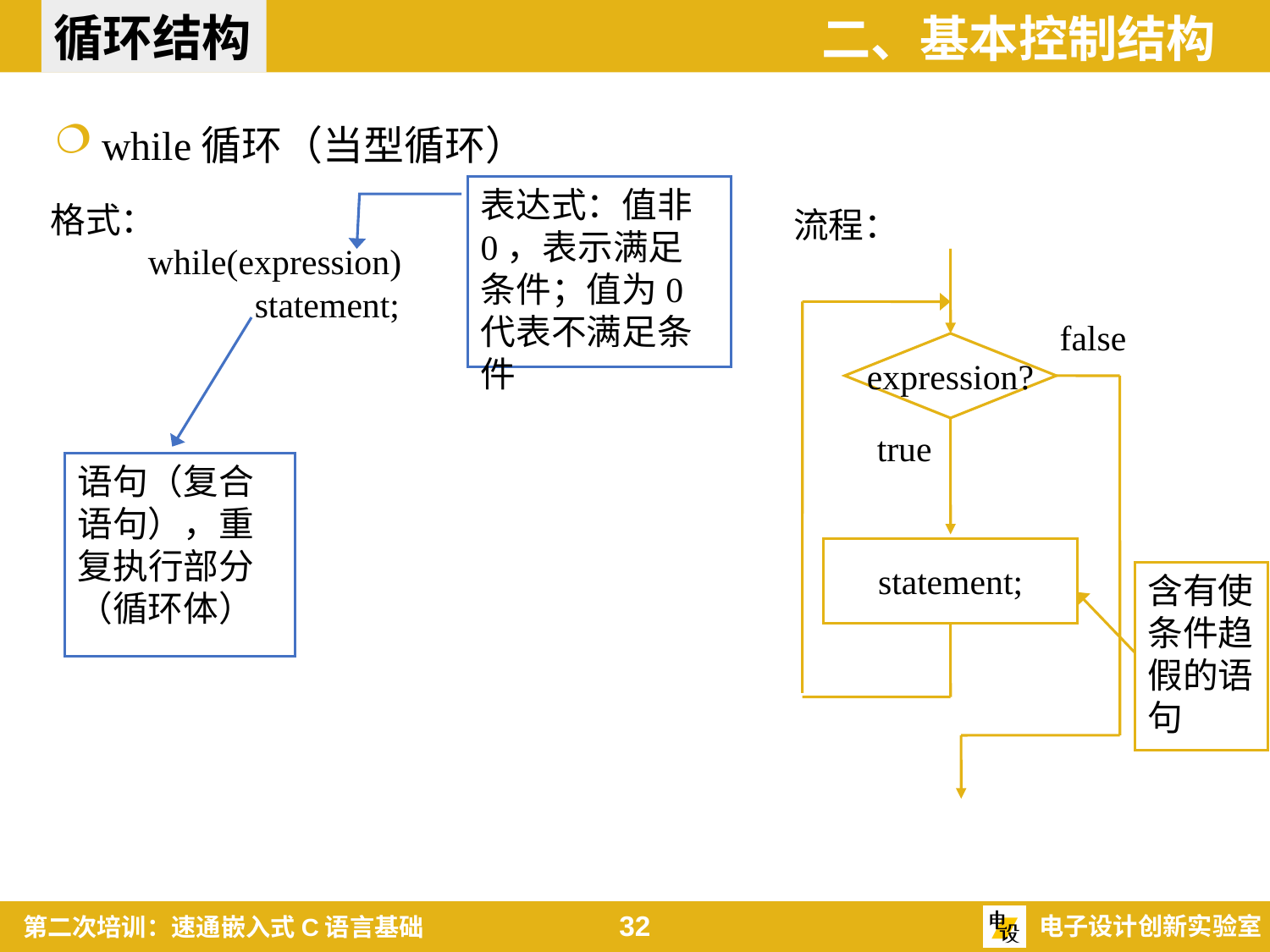

循环结构
二、基本控制结构
while循环（当型循环）
表达式：值非0，表示满足条件；值为0代表不满足条件
格式：
           while(expression)
                       statement;
流程：

false
expression?

true
语句（复合语句），重复执行部分（循环体）
statement;
含有使条件趋假的语句

32